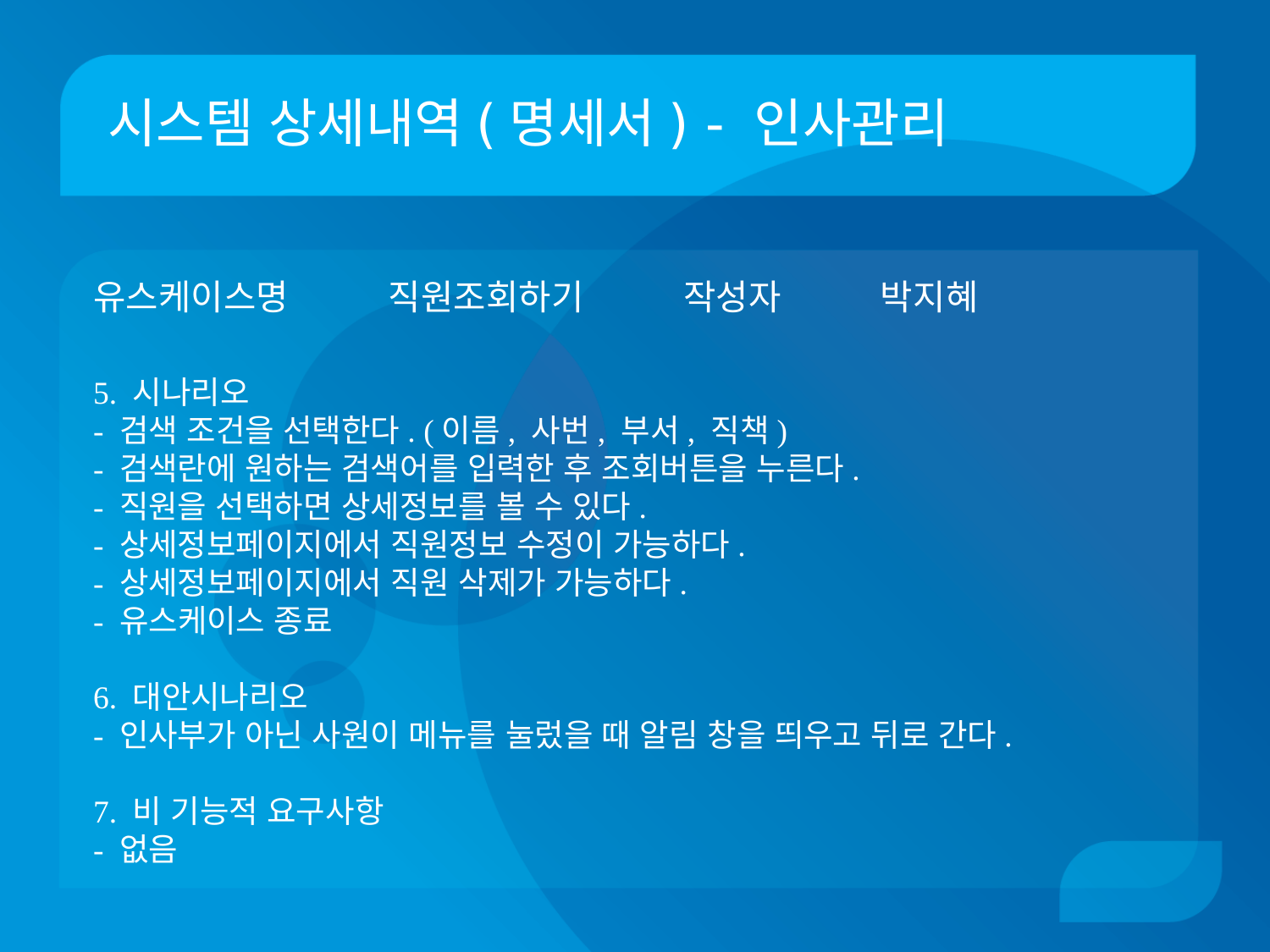

# 시스템 상세내역(명세서) - 인사관리
유스케이스명          직원조회하기          작성자          박지혜
5. 시나리오
- 검색 조건을 선택한다. (이름, 사번, 부서, 직책)
- 검색란에 원하는 검색어를 입력한 후 조회버튼을 누른다.
- 직원을 선택하면 상세정보를 볼 수 있다.
- 상세정보페이지에서 직원정보 수정이 가능하다.
- 상세정보페이지에서 직원 삭제가 가능하다.
- 유스케이스 종료

6. 대안시나리오
- 인사부가 아닌 사원이 메뉴를 눌렀을 때 알림 창을 띄우고 뒤로 간다.

7. 비 기능적 요구사항
- 없음